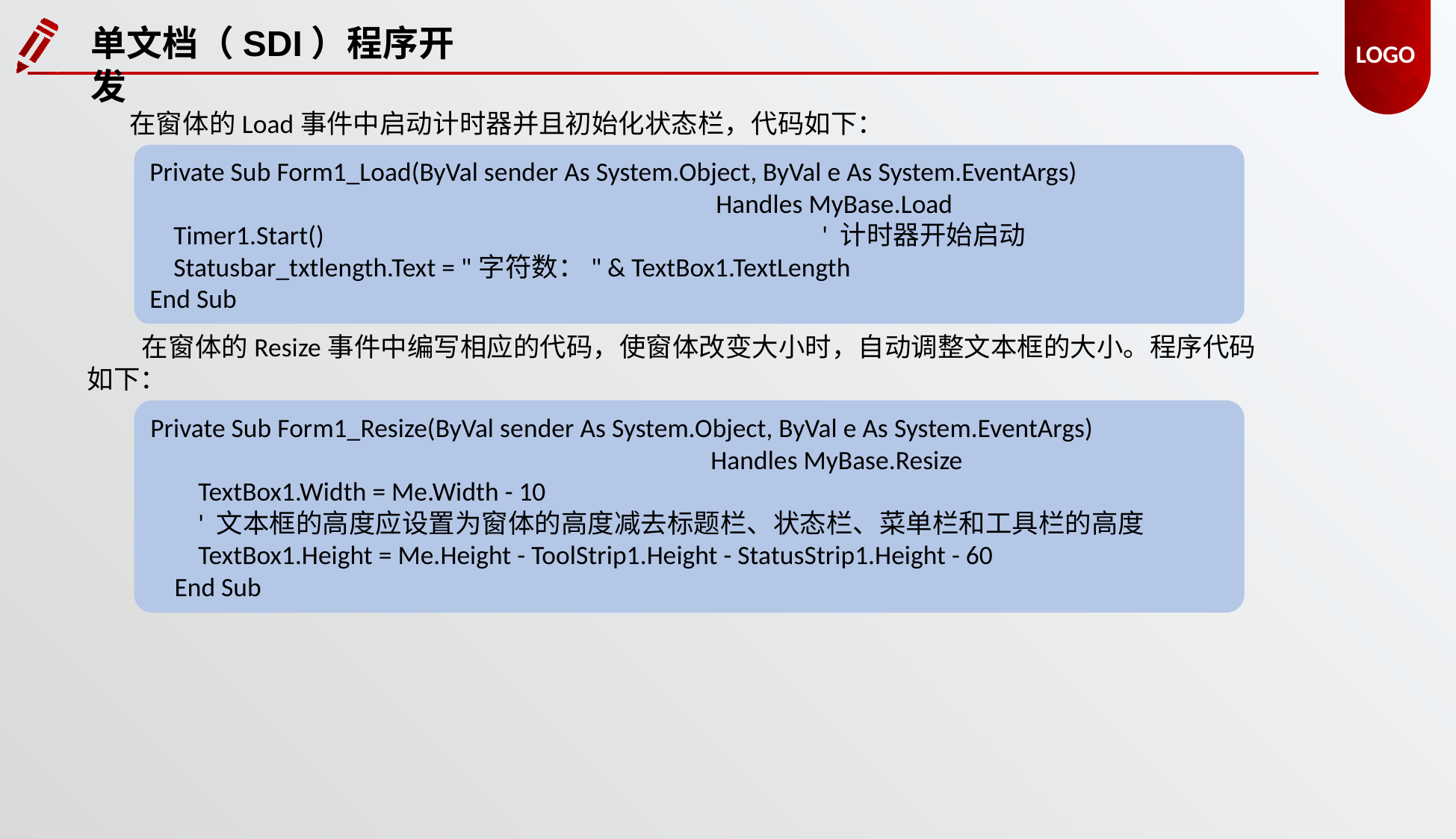

单文档（SDI）程序开发
在窗体的Load事件中启动计时器并且初始化状态栏，代码如下：
Private Sub Form1_Load(ByVal sender As System.Object, ByVal e As System.EventArgs)
					 Handles MyBase.Load
    Timer1.Start() 					' 计时器开始启动
    Statusbar_txtlength.Text = "字符数：" & TextBox1.TextLength
End Sub
在窗体的Resize事件中编写相应的代码，使窗体改变大小时，自动调整文本框的大小。程序代码如下：
Private Sub Form1_Resize(ByVal sender As System.Object, ByVal e As System.EventArgs)
					Handles MyBase.Resize
        TextBox1.Width = Me.Width - 10
        ' 文本框的高度应设置为窗体的高度减去标题栏、状态栏、菜单栏和工具栏的高度
        TextBox1.Height = Me.Height - ToolStrip1.Height - StatusStrip1.Height - 60
    End Sub